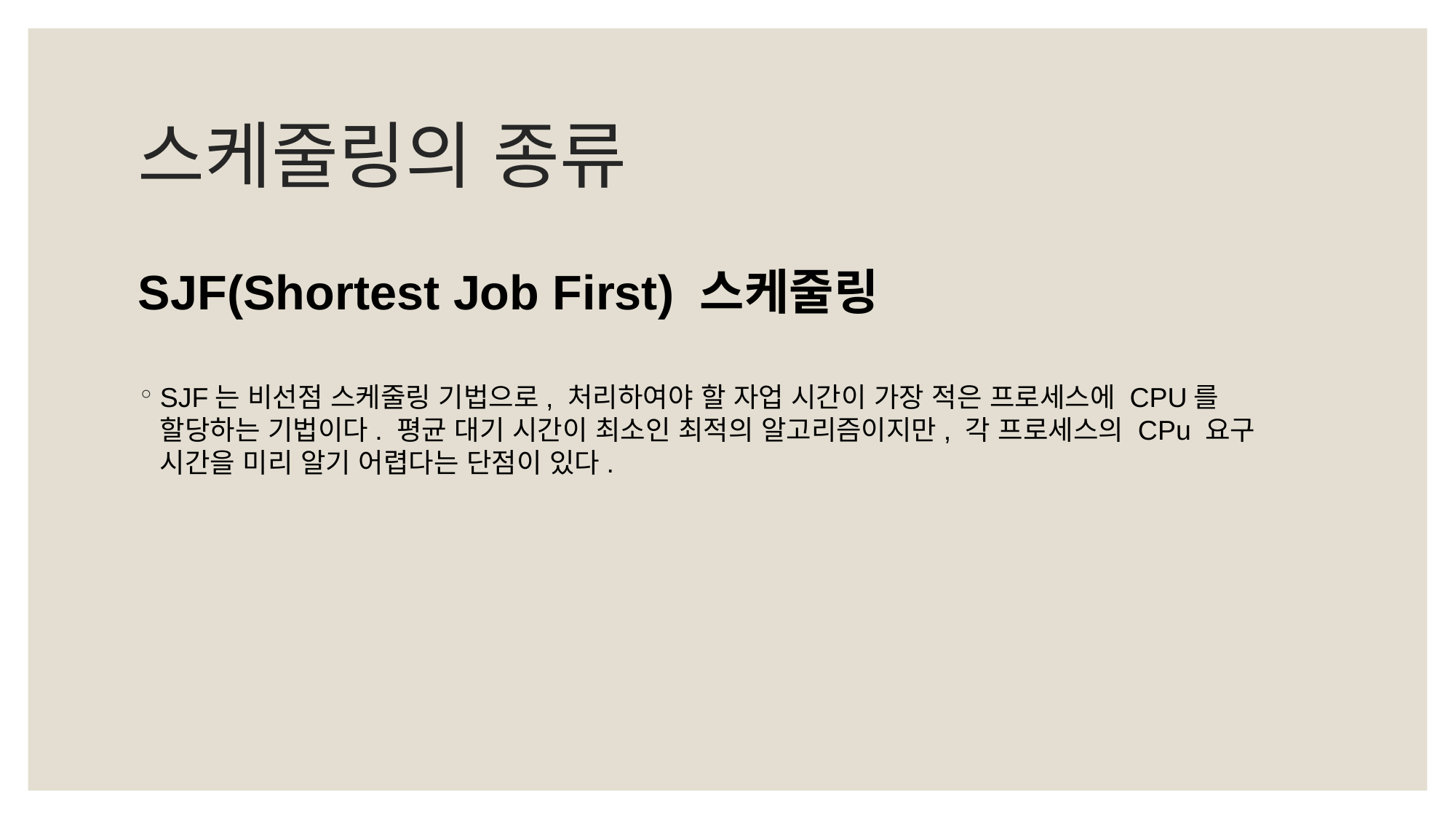

# 스케줄링의 종류
SJF(Shortest Job First) 스케줄링

SJF는 비선점 스케줄링 기법으로, 처리하여야 할 자업 시간이 가장 적은 프로세스에 CPU를 할당하는 기법이다. 평균 대기 시간이 최소인 최적의 알고리즘이지만, 각 프로세스의 CPu 요구 시간을 미리 알기 어렵다는 단점이 있다.